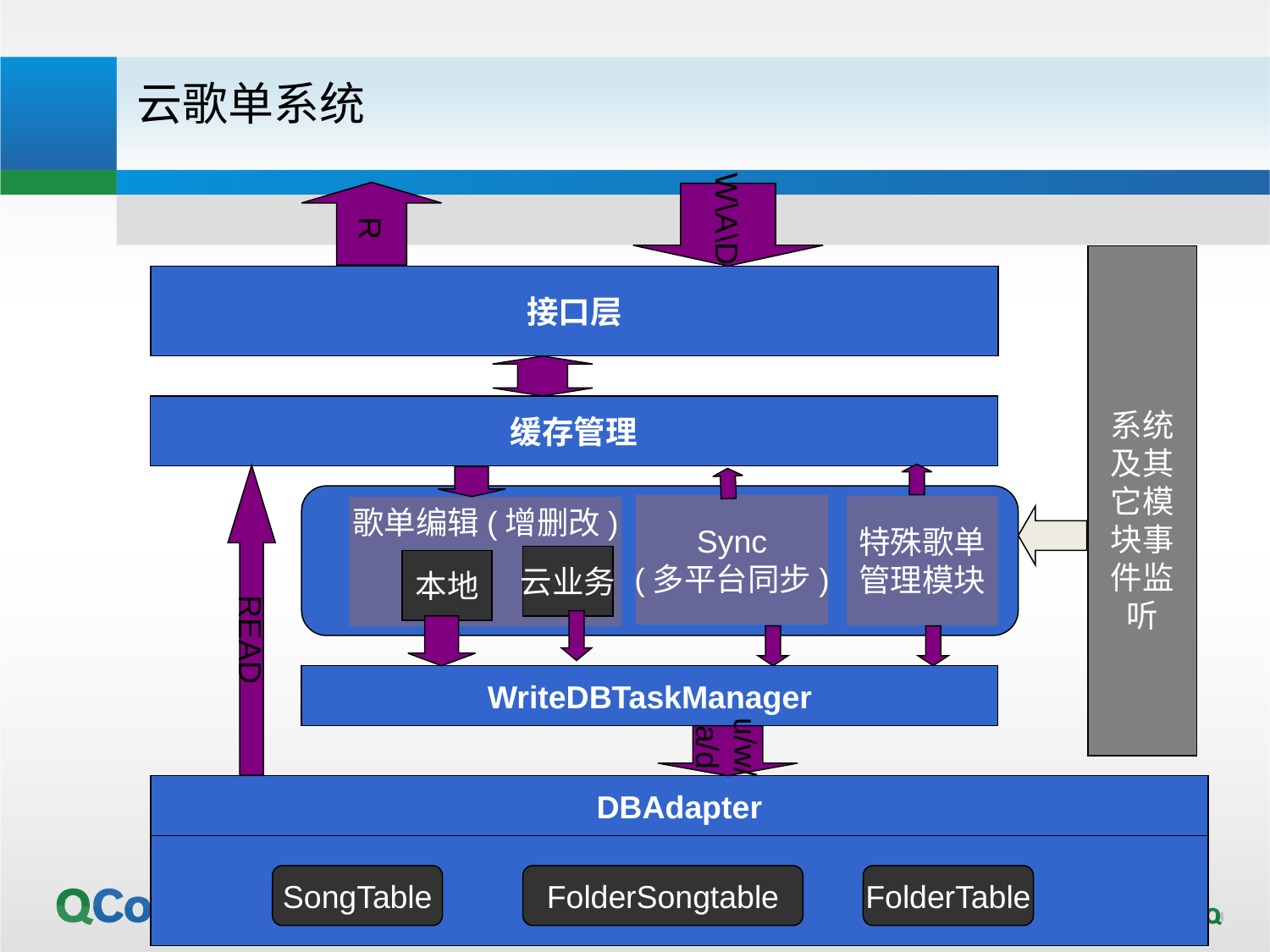

云歌单系统
R
W\A\D

系统
及其
它模
块事
件监
听
接口层

缓存管理

READ

Sync
(多平台同步)
特殊歌单
管理模块
歌单编辑(增删改)

云业务
本地

WriteDBTaskManager
u/w/
a/d

DBAdapter

SongTable
FolderSongtable
FolderTable